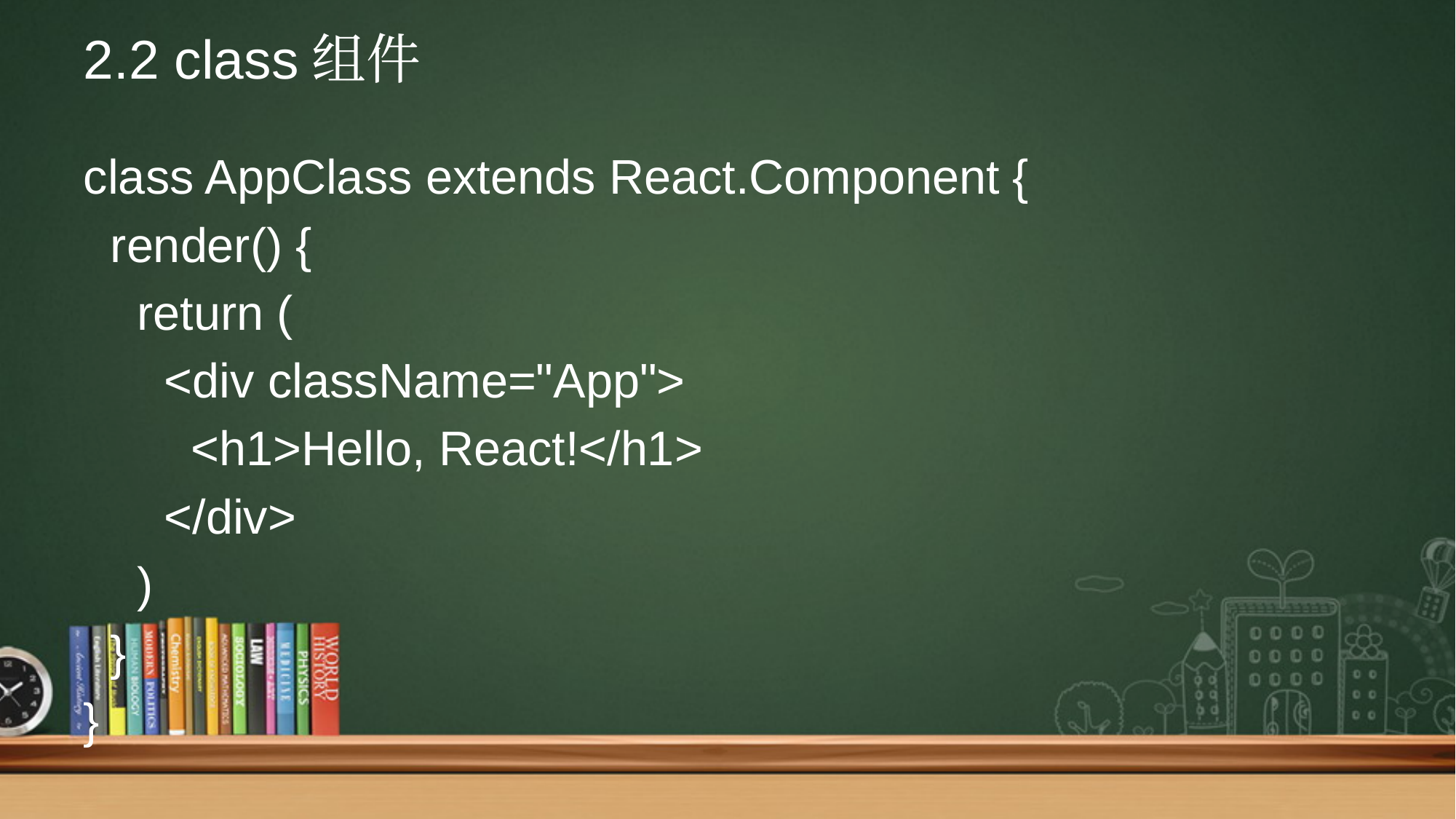

# 2.2 class组件
class AppClass extends React.Component {
  render() {
    return (
      <div className="App">
        <h1>Hello, React!</h1>
      </div>
    )
  }
}